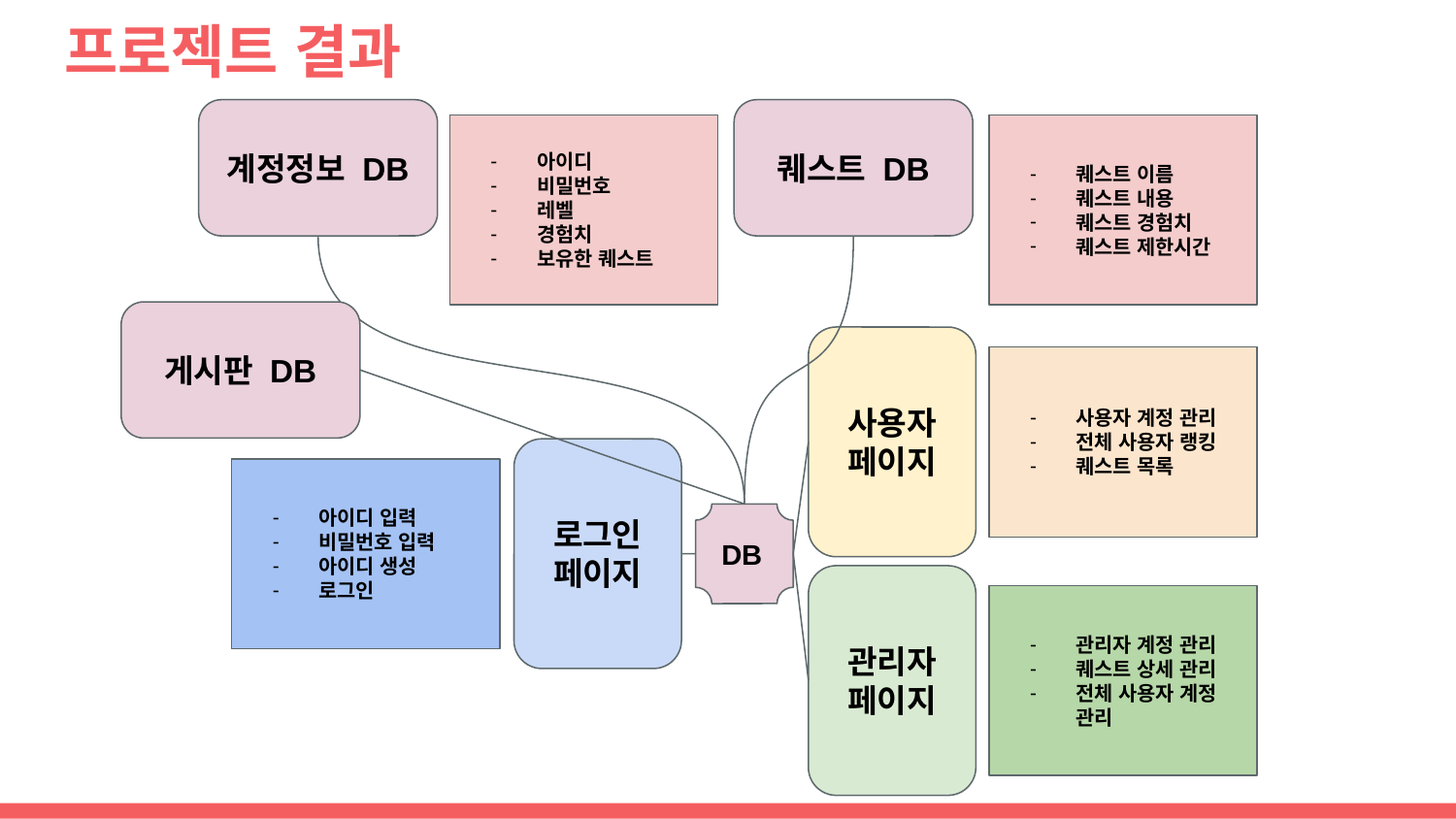

# 프로젝트 결과
계정정보 DB
퀘스트 DB
아이디
비밀번호
레벨
경험치
보유한 퀘스트
퀘스트 이름
퀘스트 내용
퀘스트 경험치
퀘스트 제한시간
게시판 DB
사용자 페이지
사용자 계정 관리
전체 사용자 랭킹
퀘스트 목록
로그인 페이지
아이디 입력
비밀번호 입력
아이디 생성
로그인
DB
관리자 페이지
관리자 계정 관리
퀘스트 상세 관리
전체 사용자 계정 관리